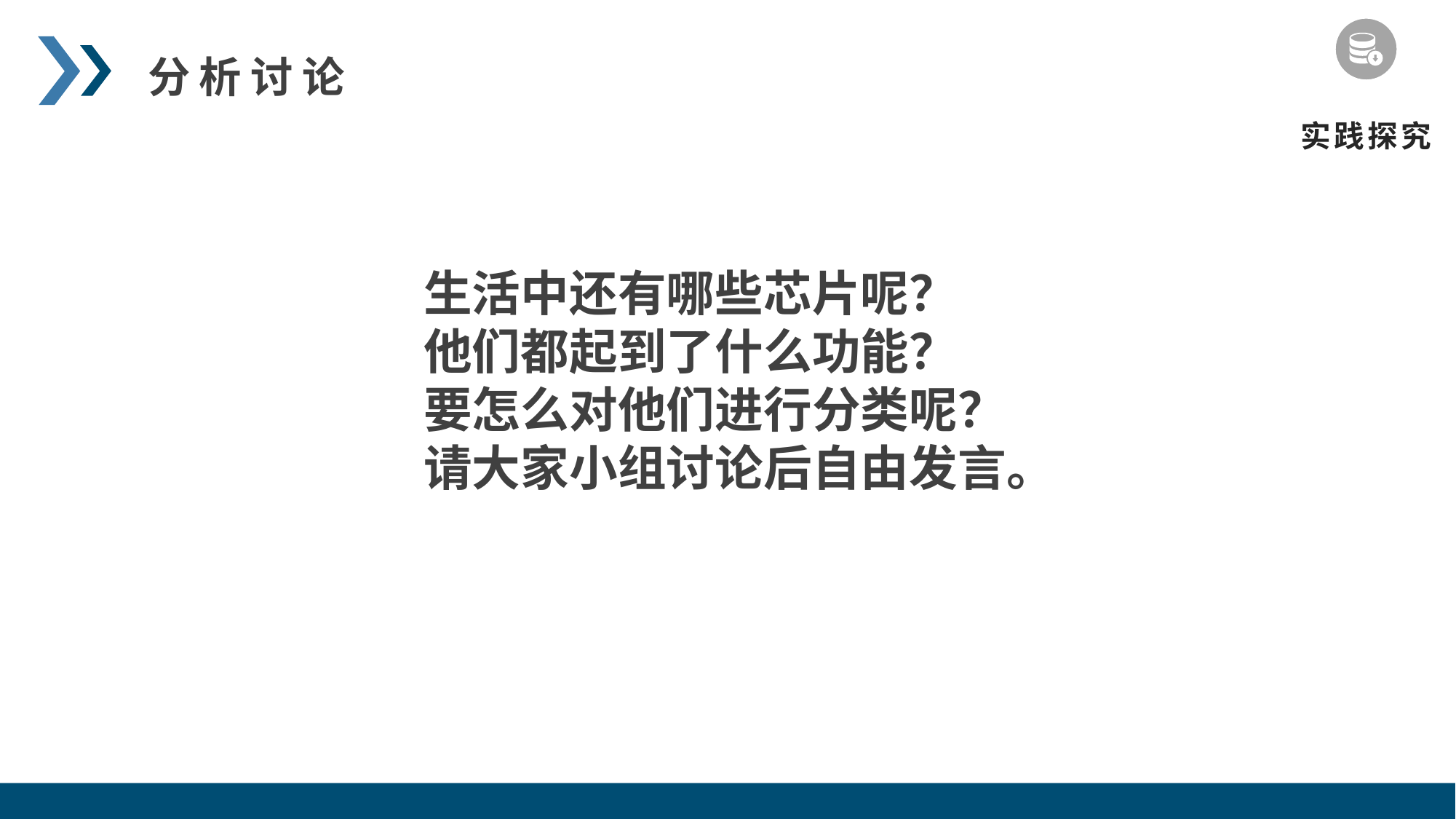

分析讨论

实践探究
生活中还有哪些芯片呢？
他们都起到了什么功能？
要怎么对他们进行分类呢？
请大家小组讨论后自由发言。